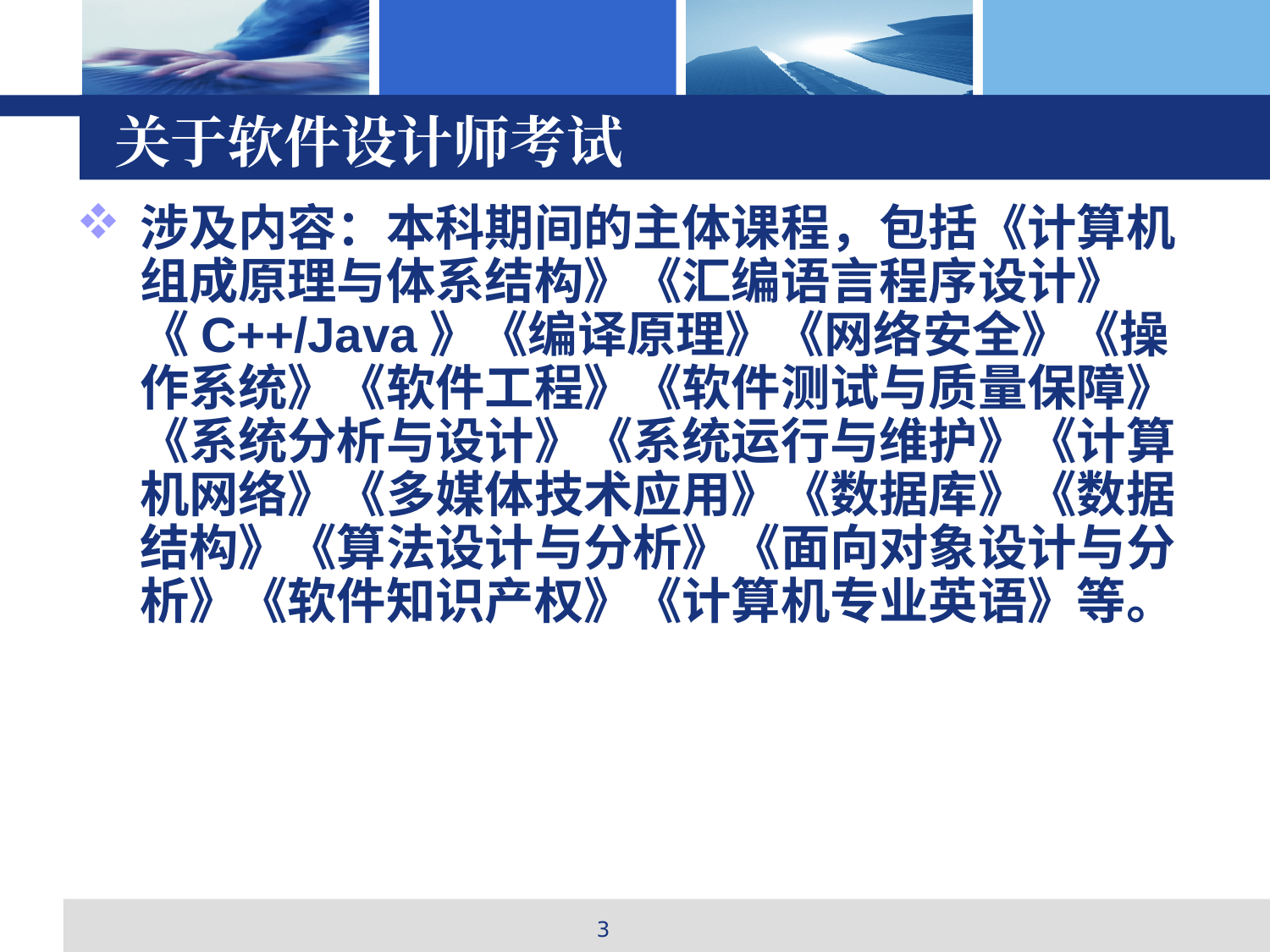

# 关于软件设计师考试
涉及内容：本科期间的主体课程，包括《计算机组成原理与体系结构》《汇编语言程序设计》《C++/Java》《编译原理》《网络安全》《操作系统》《软件工程》《软件测试与质量保障》《系统分析与设计》《系统运行与维护》《计算机网络》《多媒体技术应用》《数据库》《数据结构》《算法设计与分析》《面向对象设计与分析》《软件知识产权》《计算机专业英语》等。
3